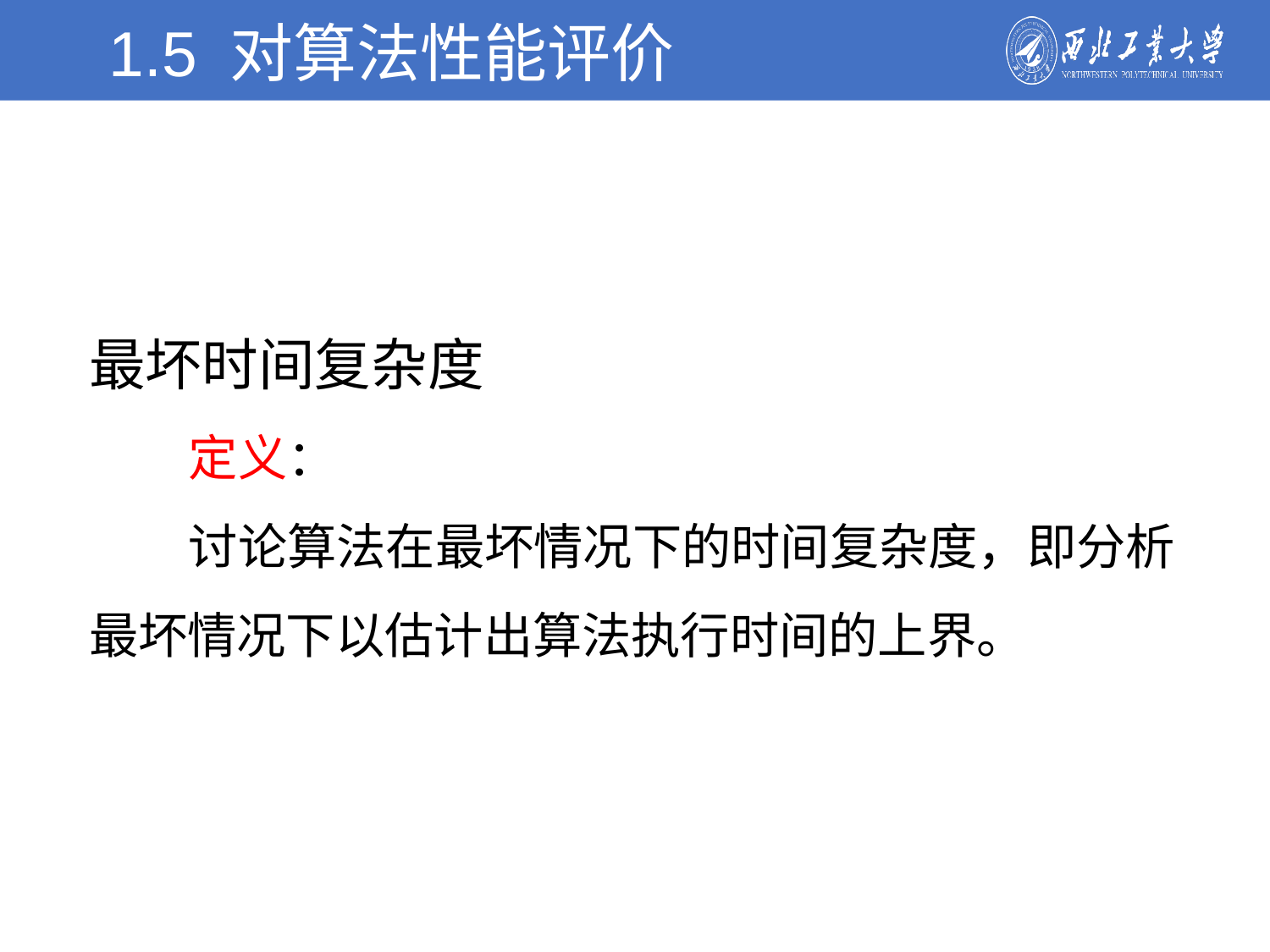

1.5 对算法性能评价
学校简介
最坏时间复杂度
        定义：
        讨论算法在最坏情况下的时间复杂度，即分析最坏情况下以估计出算法执行时间的上界。
18